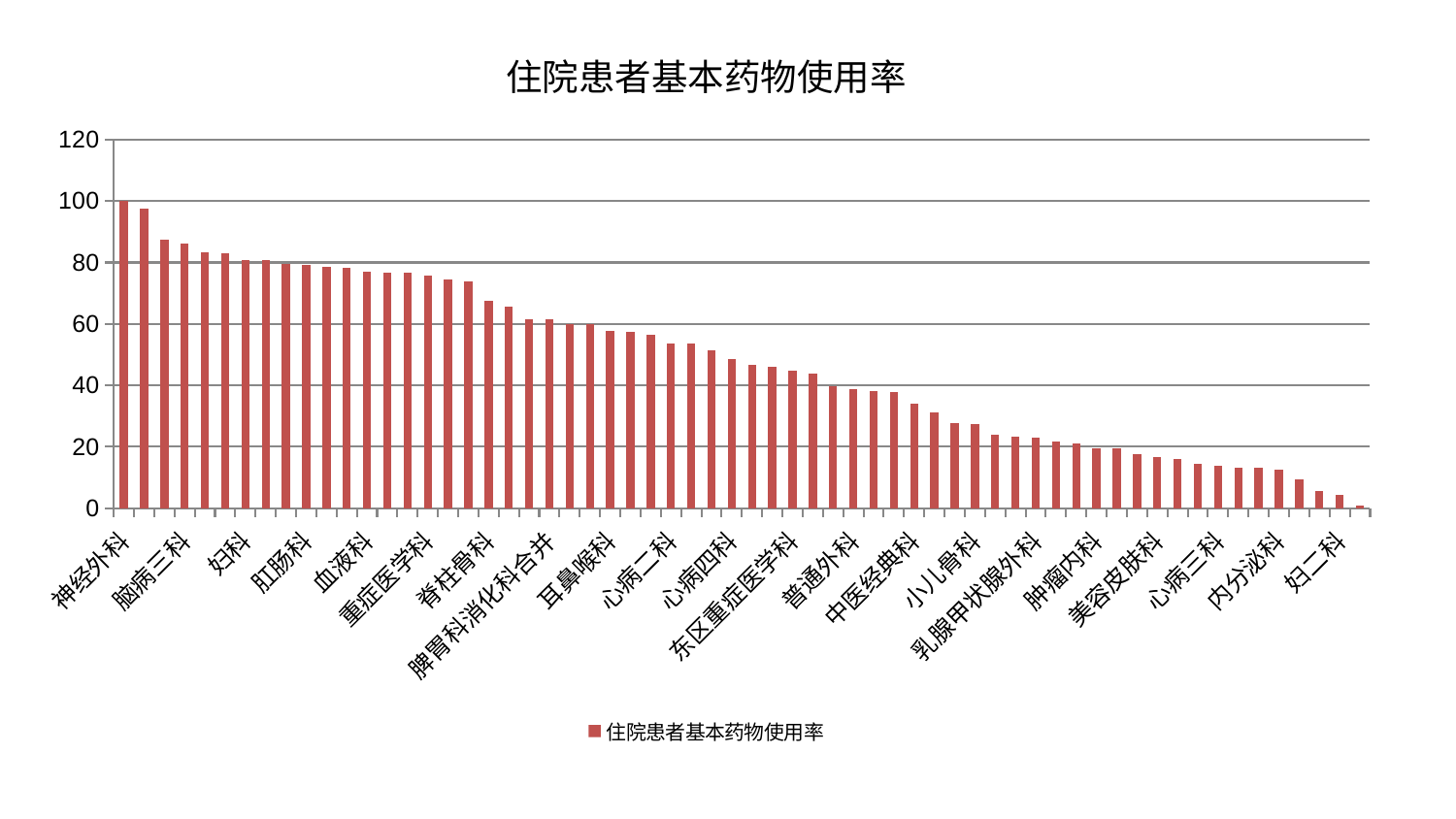

### Chart: 住院患者基本药物使用率

| Category | 住院患者基本药物使用率 |
|---|---|
| 神经外科 | 99.99999999999999 |
| 老年医学科 | 97.50352291726186 |
| 关节骨科 | 87.38549170034126 |
| 脑病三科 | 86.29710609819789 |
| 综合内科 | 83.41919382950951 |
| 肝病科 | 82.87679683069494 |
| 妇科 | 80.78976089483811 |
| 妇科妇二科合并 | 80.68007746048471 |
| 东区肾病科 | 79.5455255610509 |
| 肛肠科 | 79.11380494040729 |
| 心病一科 | 78.7154377296126 |
| 儿科 | 78.27058486686103 |
| 血液科 | 77.15967376961626 |
| 显微骨科 | 76.85959081425071 |
| 中医外治中心 | 76.85513595303168 |
| 重症医学科 | 75.85832621467922 |
| 骨科 | 74.45780032575541 |
| 微创骨科 | 73.98731304213032 |
| 脊柱骨科 | 67.63636832850585 |
| 呼吸内科 | 65.79448216985186 |
| 针灸科 | 61.646764185177794 |
| 脾胃科消化科合并 | 61.390146589622475 |
| 西区重症医学科 | 59.97054801002831 |
| 肾脏内科 | 59.83727543517728 |
| 耳鼻喉科 | 57.60661240175921 |
| 神经内科 | 57.51798489922039 |
| 男科 | 56.3543588670465 |
| 心病二科 | 53.74634371934035 |
| 小儿推拿科 | 53.59026807323713 |
| 眼科 | 51.500776942319284 |
| 心病四科 | 48.6814424932619 |
| 运动损伤骨科 | 46.69086288306728 |
| 脾胃病科 | 46.19532123578348 |
| 东区重症医学科 | 44.867909813871904 |
| 泌尿外科 | 43.852270239111824 |
| 治未病中心 | 39.74895410923701 |
| 普通外科 | 38.8370342981613 |
| 肾病科 | 38.17031397649509 |
| 口腔科 | 37.796723346089415 |
| 中医经典科 | 34.05136419659541 |
| 心血管内科 | 31.34180663626835 |
| 康复科 | 27.724654453988983 |
| 小儿骨科 | 27.48350928274855 |
| 消化内科 | 23.881055993980958 |
| 周围血管科 | 23.277629924060005 |
| 乳腺甲状腺外科 | 23.00066332401337 |
| 皮肤科 | 21.596241915679105 |
| 肝胆外科 | 21.052227123159984 |
| 肿瘤内科 | 19.60354515825395 |
| 身心医学科 | 19.399412702478866 |
| 风湿病科 | 17.569675983890917 |
| 美容皮肤科 | 16.520150925563847 |
| 推拿科 | 15.908496807042956 |
| 胸外科 | 14.406421351877045 |
| 心病三科 | 13.893211738260923 |
| 产科 | 13.184507988615811 |
| 脑病二科 | 13.14586113894207 |
| 内分泌科 | 12.463031096827782 |
| 脑病一科 | 9.282764846692126 |
| 创伤骨科 | 5.586444107763068 |
| 妇二科 | 4.491699347574774 |
| 医院 | 0.9512487514625992 |
113